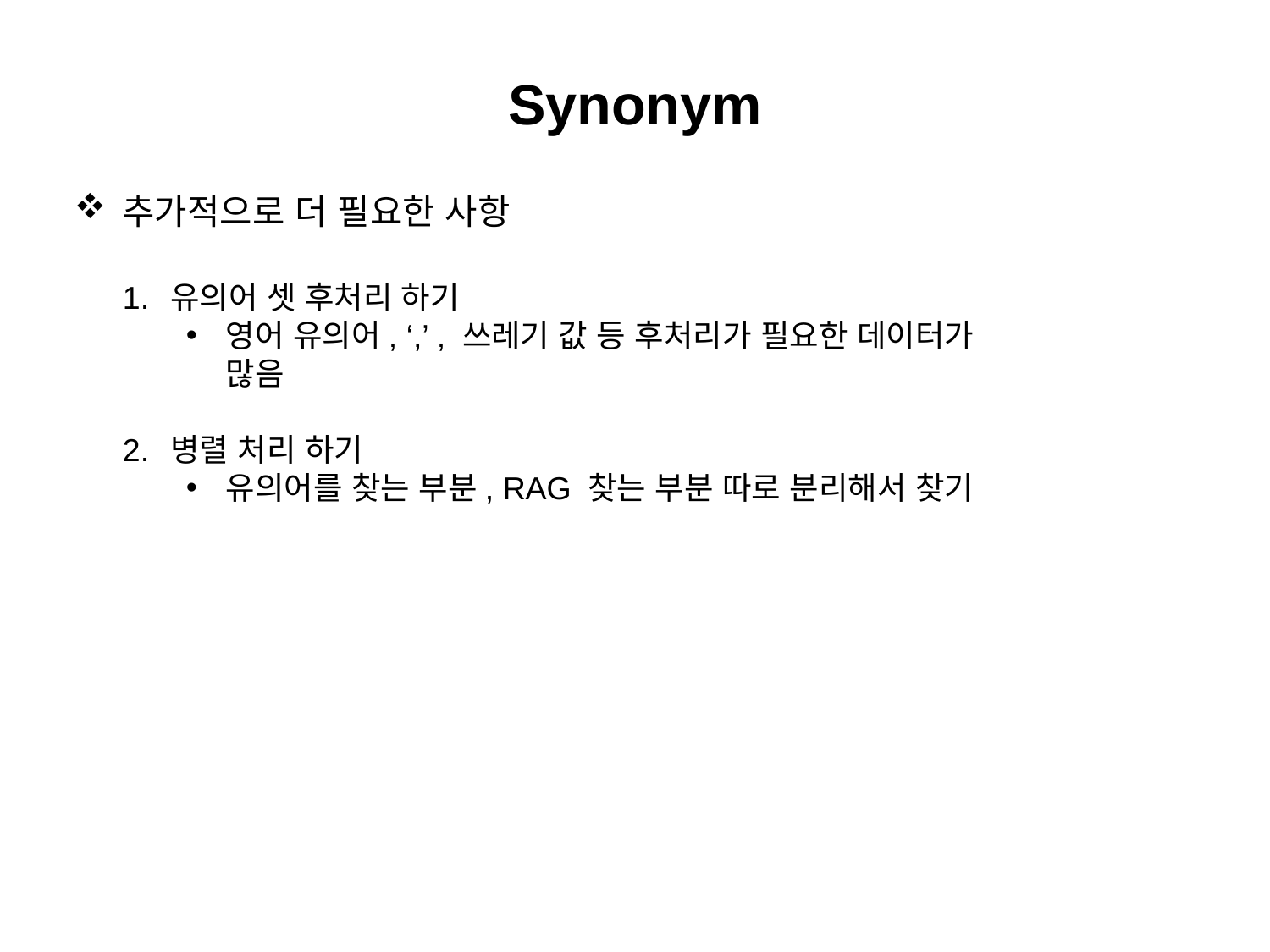

Synonym
추가적으로 더 필요한 사항
유의어 셋 후처리 하기
영어 유의어, ‘,’ , 쓰레기 값 등 후처리가 필요한 데이터가 많음

병렬 처리 하기
유의어를 찾는 부분, RAG 찾는 부분 따로 분리해서 찾기